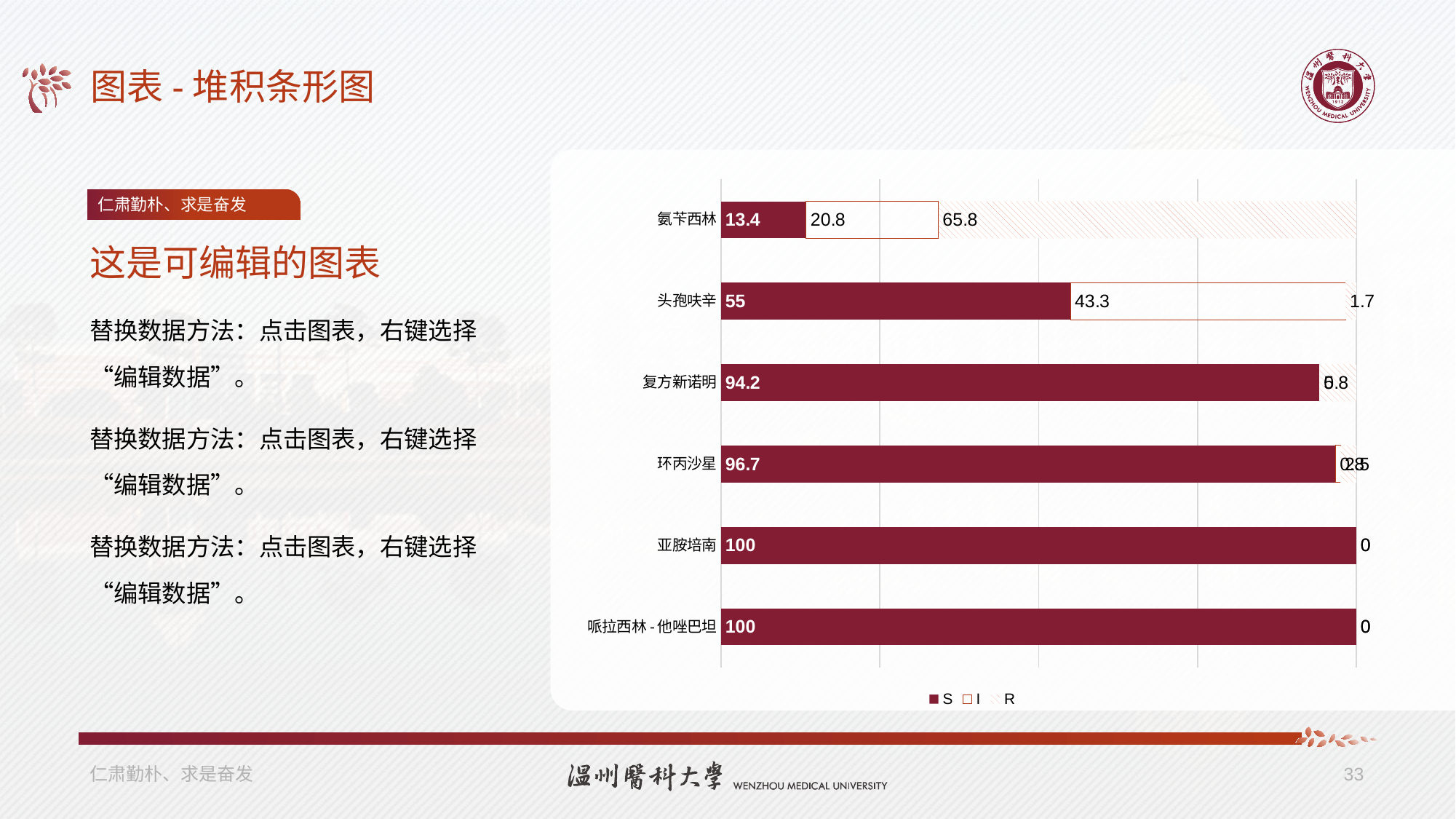

# 图表-堆积条形图

### Chart

| Category | S | I | R |
|---|---|---|---|
| 哌拉西林-他唑巴坦 | 100.0 | 0.0 | 0.0 |
| 亚胺培南 | 100.0 | 0.0 | 0.0 |
| 环丙沙星 | 96.7 | 0.8 | 2.5 |
| 复方新诺明 | 94.2 | 0.0 | 5.8 |
| 头孢呋辛 | 55.0 | 43.3 | 1.7 |
| 氨苄西林 | 13.4 | 20.8 | 65.8 |
仁肃勤朴、求是奋发
这是可编辑的图表
替换数据方法：点击图表，右键选择“编辑数据”。
替换数据方法：点击图表，右键选择“编辑数据”。
替换数据方法：点击图表，右键选择“编辑数据”。
仁肃勤朴、求是奋发
33